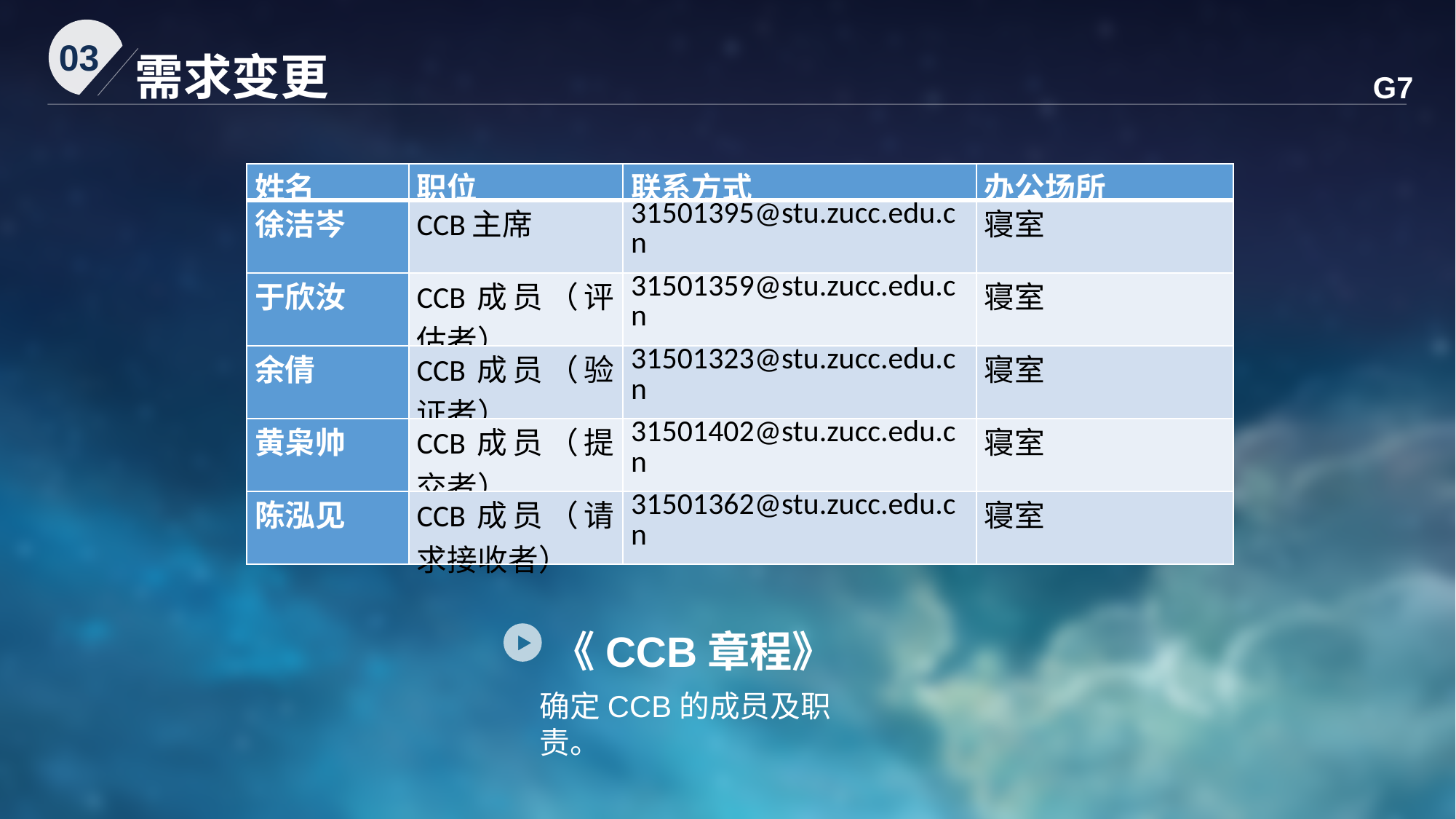

03
需求变更
G7
| 姓名 | 职位 | 联系方式 | 办公场所 |
| --- | --- | --- | --- |
| 徐洁岑 | CCB主席 | 31501395@stu.zucc.edu.cn | 寝室 |
| 于欣汝 | CCB成员（评估者） | 31501359@stu.zucc.edu.cn | 寝室 |
| 余倩 | CCB成员（验证者） | 31501323@stu.zucc.edu.cn | 寝室 |
| 黄枭帅 | CCB成员（提交者） | 31501402@stu.zucc.edu.cn | 寝室 |
| 陈泓见 | CCB成员（请求接收者） | 31501362@stu.zucc.edu.cn | 寝室 |
《CCB章程》

确定CCB的成员及职责。